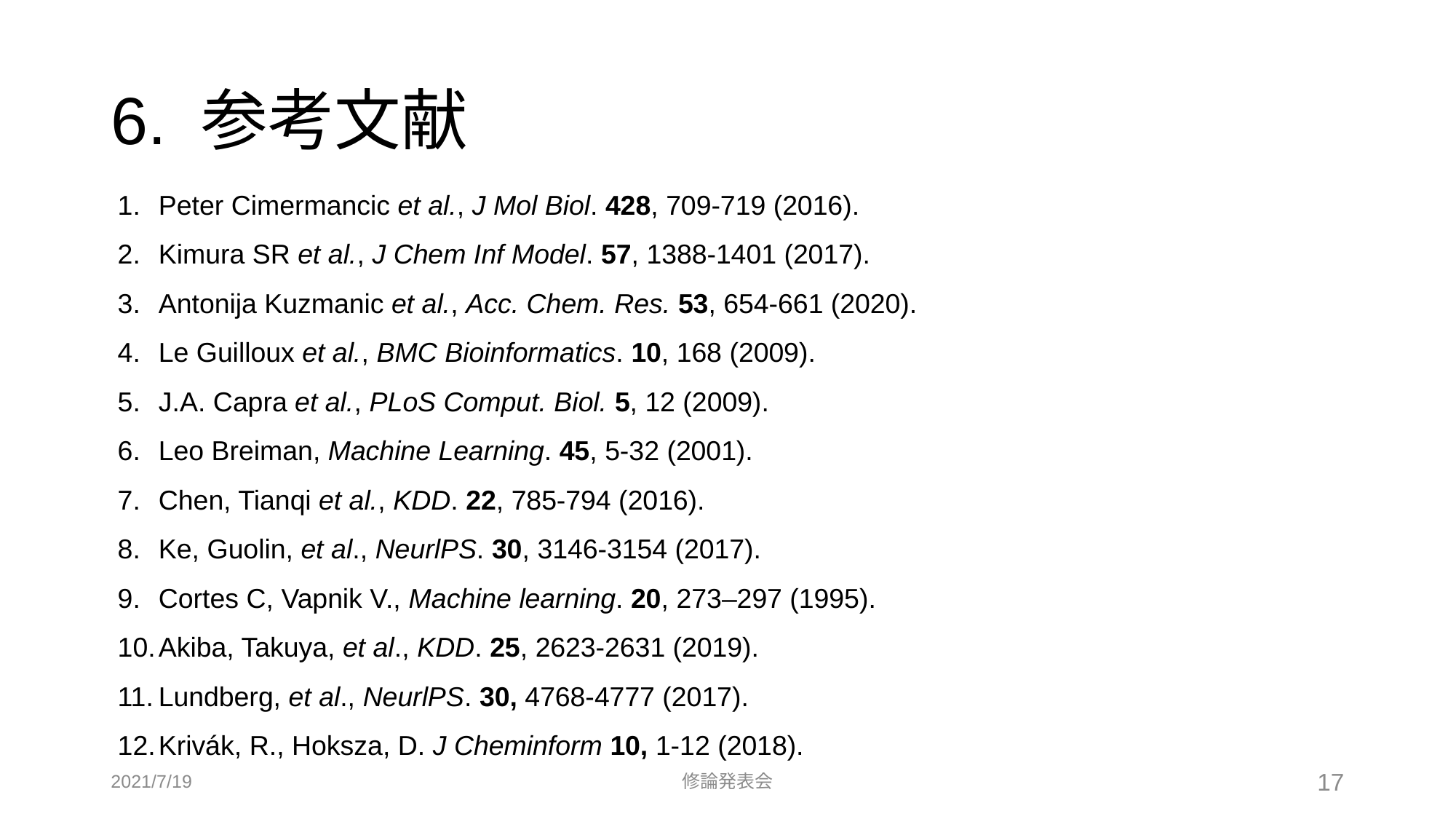

# 6. 参考文献
Peter Cimermancic et al., J Mol Biol. 428, 709-719 (2016).
Kimura SR et al., J Chem Inf Model. 57, 1388-1401 (2017).
Antonija Kuzmanic et al., Acc. Chem. Res. 53, 654-661 (2020).
Le Guilloux et al., BMC Bioinformatics. 10, 168 (2009).
J.A. Capra et al., PLoS Comput. Biol. 5, 12 (2009).
Leo Breiman, Machine Learning. 45, 5-32 (2001).
Chen, Tianqi et al., KDD. 22, 785-794 (2016).
Ke, Guolin, et al., NeurlPS. 30, 3146-3154 (2017).
Cortes C, Vapnik V., Machine learning. 20, 273–297 (1995).
Akiba, Takuya, et al., KDD. 25, 2623-2631 (2019).
Lundberg, et al., NeurlPS. 30, 4768-4777 (2017).
Krivák, R., Hoksza, D. J Cheminform 10, 1-12 (2018).

2021/7/19
修論発表会
17